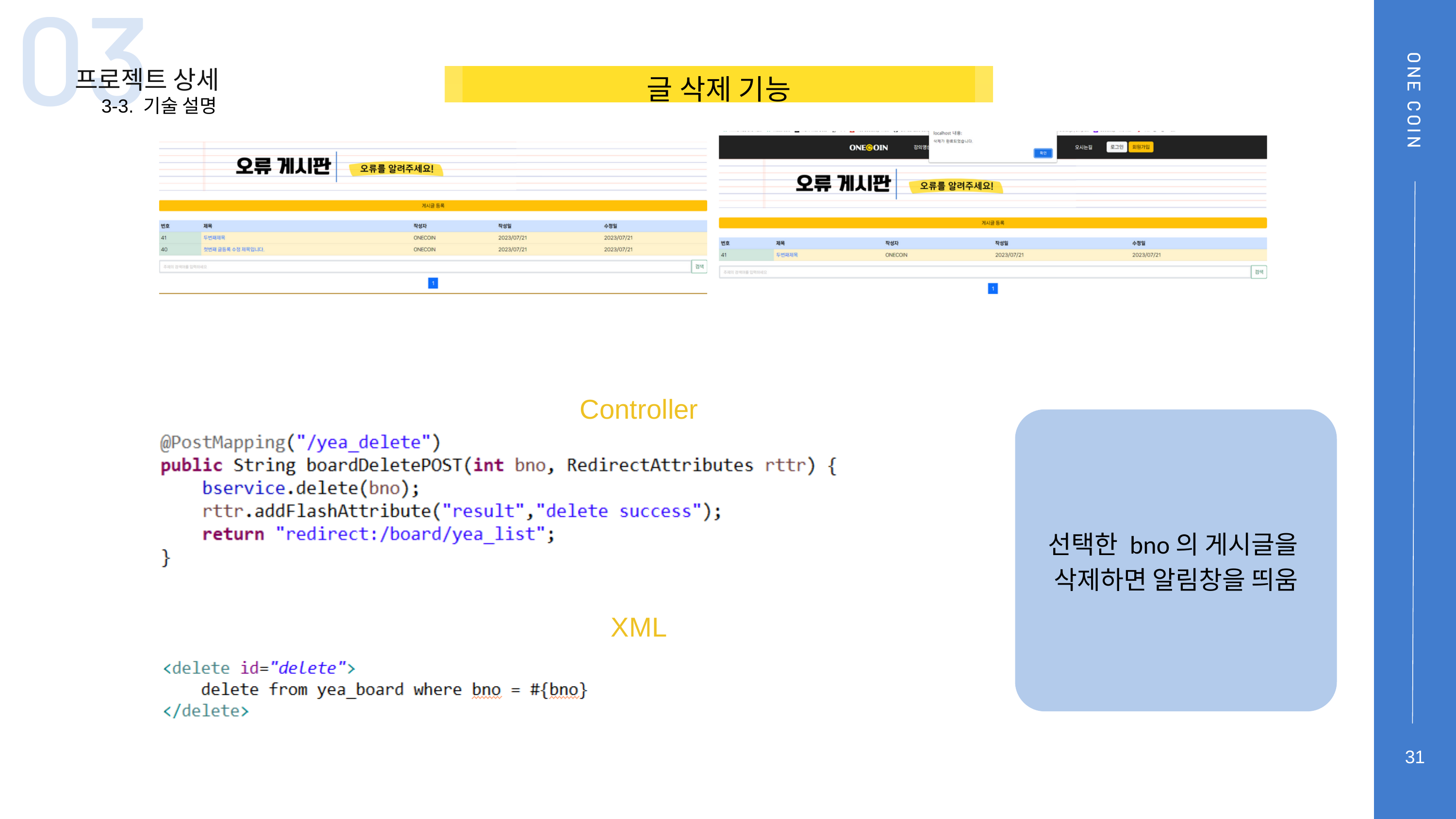

03
프로젝트 상세

글 삭제 기능
3-3. 기술 설명
ONE COIN

Controller

선택한 bno의 게시글을
삭제하면 알림창을 띄움
XML

31